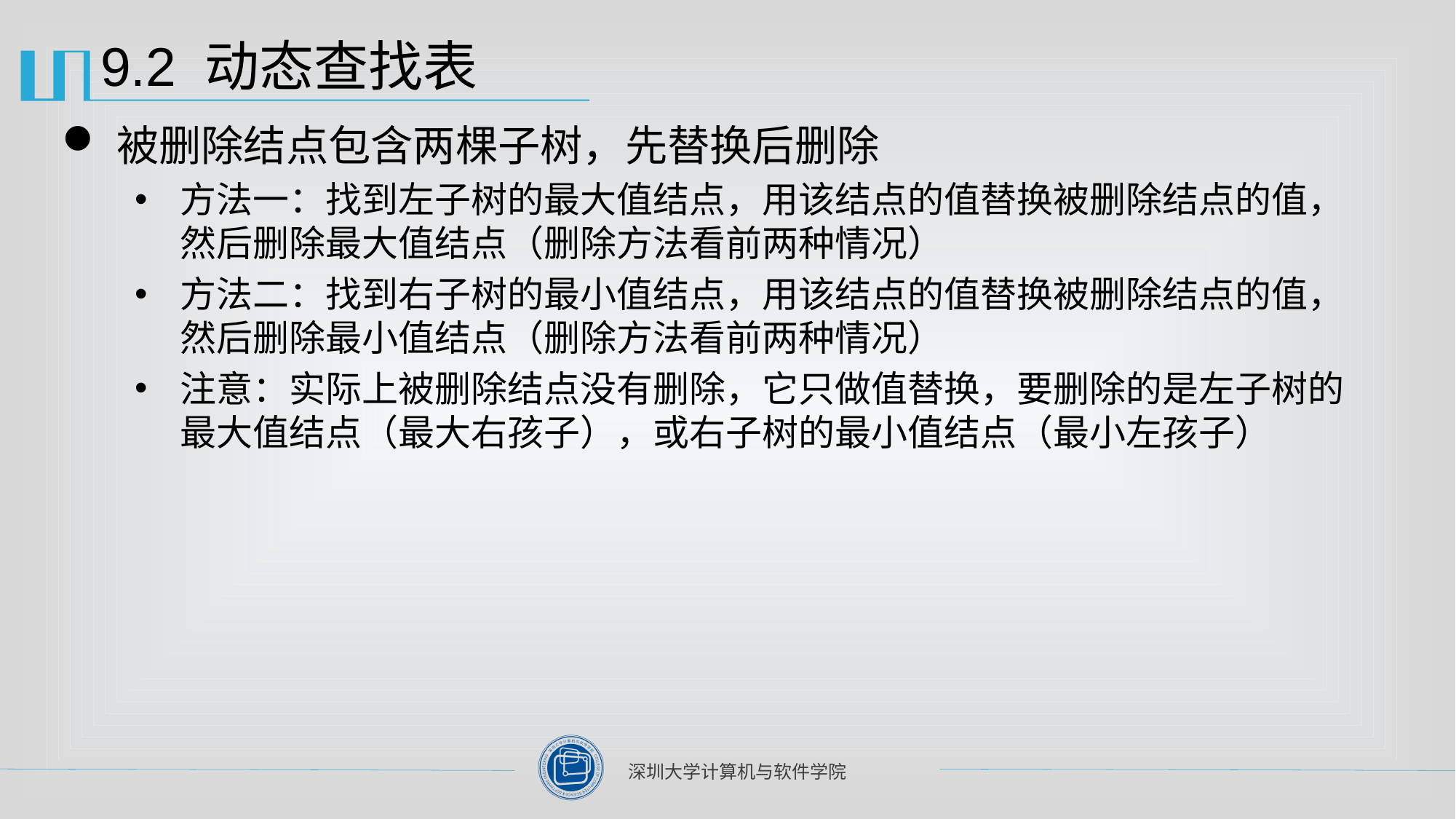

# 9.2 动态查找表
被删除结点包含两棵子树，先替换后删除
方法一：找到左子树的最大值结点，用该结点的值替换被删除结点的值，然后删除最大值结点（删除方法看前两种情况）
方法二：找到右子树的最小值结点，用该结点的值替换被删除结点的值，然后删除最小值结点（删除方法看前两种情况）
注意：实际上被删除结点没有删除，它只做值替换，要删除的是左子树的最大值结点（最大右孩子），或右子树的最小值结点（最小左孩子）

51